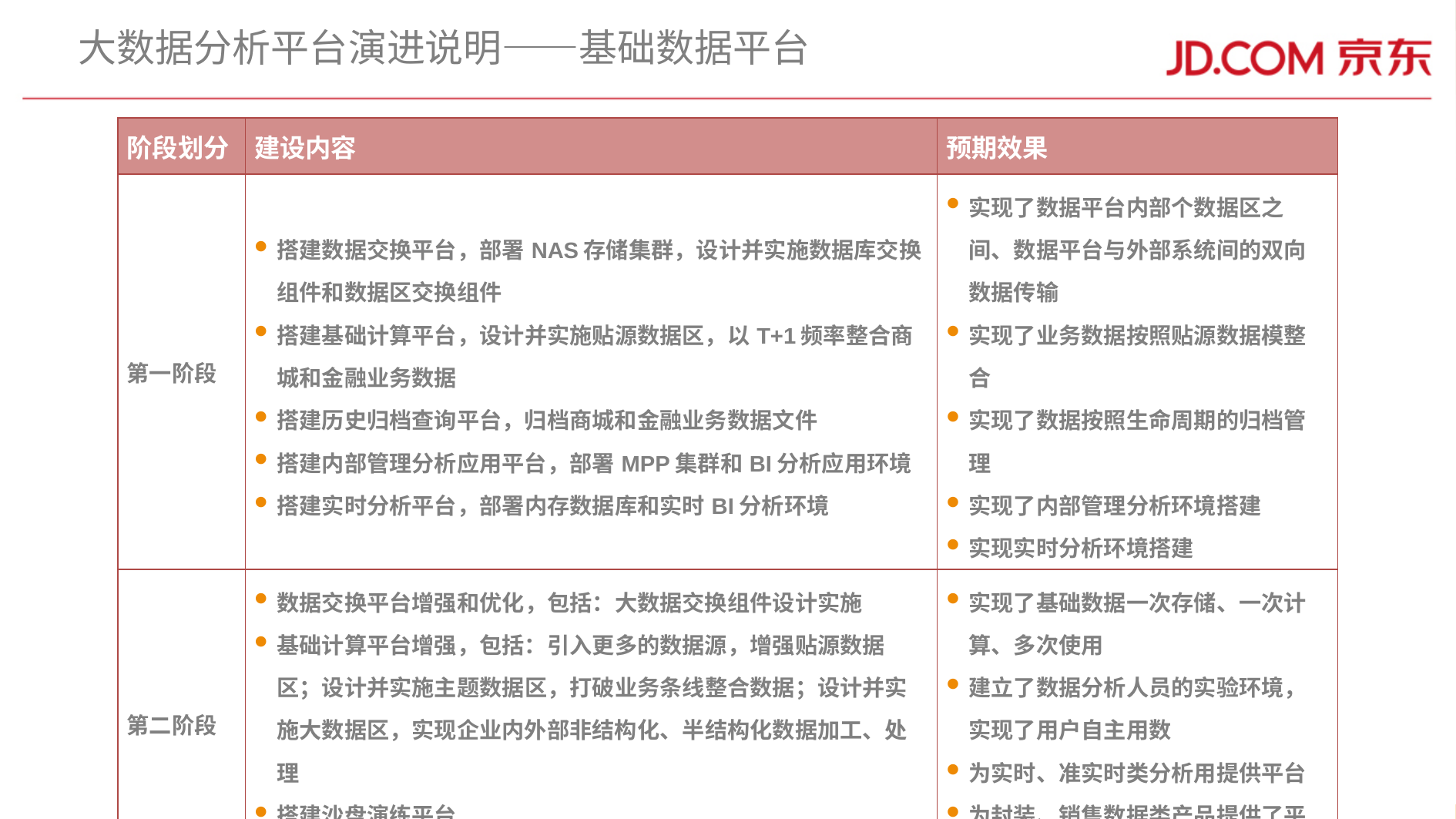

# 大数据分析平台演进说明——基础数据平台
| 阶段划分 | 建设内容 | 预期效果 |
| --- | --- | --- |
| 第一阶段 | 搭建数据交换平台，部署NAS存储集群，设计并实施数据库交换组件和数据区交换组件 搭建基础计算平台，设计并实施贴源数据区，以T+1频率整合商城和金融业务数据 搭建历史归档查询平台，归档商城和金融业务数据文件 搭建内部管理分析应用平台，部署MPP集群和BI分析应用环境 搭建实时分析平台，部署内存数据库和实时BI分析环境 | 实现了数据平台内部个数据区之间、数据平台与外部系统间的双向数据传输 实现了业务数据按照贴源数据模整合 实现了数据按照生命周期的归档管理 实现了内部管理分析环境搭建 实现实时分析环境搭建 |
| 第二阶段 | 数据交换平台增强和优化，包括：大数据交换组件设计实施 基础计算平台增强，包括：引入更多的数据源，增强贴源数据区；设计并实施主题数据区，打破业务条线整合数据；设计并实施大数据区，实现企业内外部非结构化、半结构化数据加工、处理 搭建沙盘演练平台 实时分析平台增强和优化，包括：引入更多应用及相关数据源 | 实现了基础数据一次存储、一次计算、多次使用 建立了数据分析人员的实验环境，实现了用户自主用数 为实时、准实时类分析用提供平台 为封装、销售数据类产品提供了平台 |
| 第三阶段 | 基础计算平台持续增强和优化，引入更多的数据源、优化模型和ETL处理 搭建增值产品平台，设计并实施增值产品数据区 数据交换平台、沙盘演练平台、实时分析平台进一步增强和优化 | 数据平台纳入尽可能多的企业内外部数据 数据平台以最优的性能支持各类数据应用 |